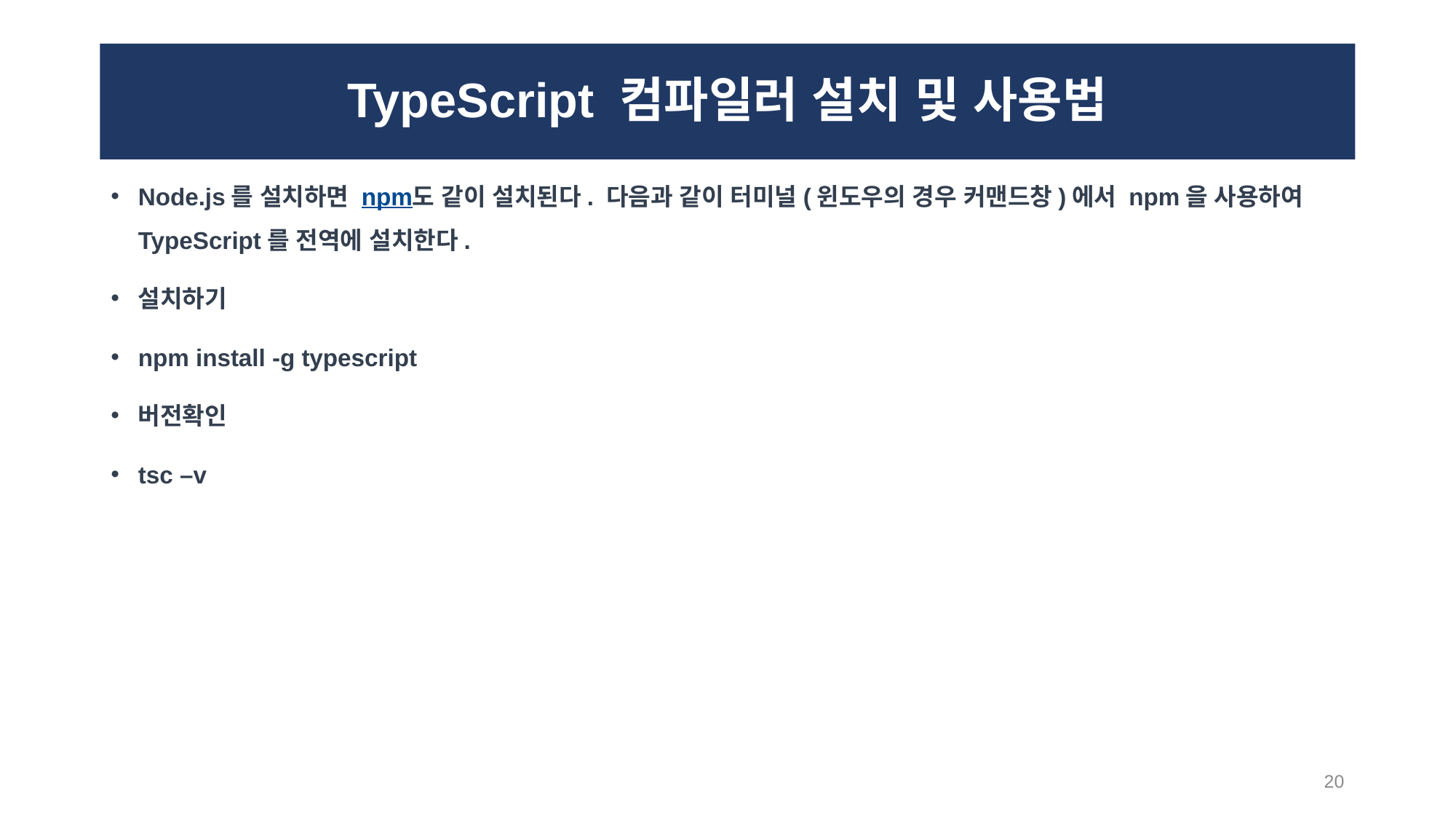

# TypeScript 컴파일러 설치 및 사용법
Node.js를 설치하면 npm도 같이 설치된다. 다음과 같이 터미널(윈도우의 경우 커맨드창)에서 npm을 사용하여 TypeScript를 전역에 설치한다.
설치하기
npm install -g typescript
버전확인
tsc –v

20